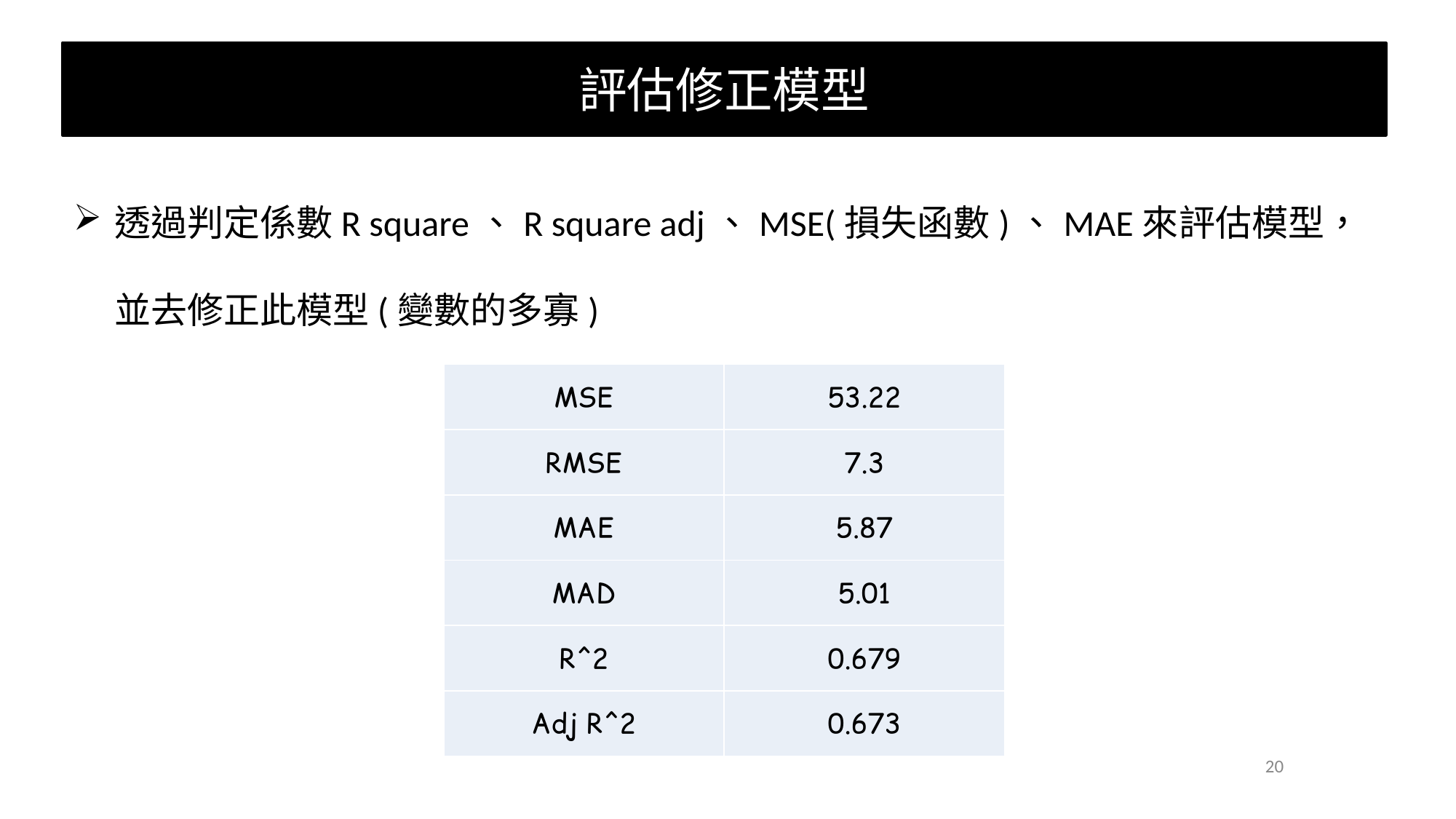

評估修正模型
透過判定係數R square、R square adj、MSE(損失函數)、MAE來評估模型，並去修正此模型(變數的多寡)

| MSE | 53.22 |
| --- | --- |
| RMSE | 7.3 |
| MAE | 5.87 |
| MAD | 5.01 |
| R^2 | 0.679 |
| Adj R^2 | 0.673 |